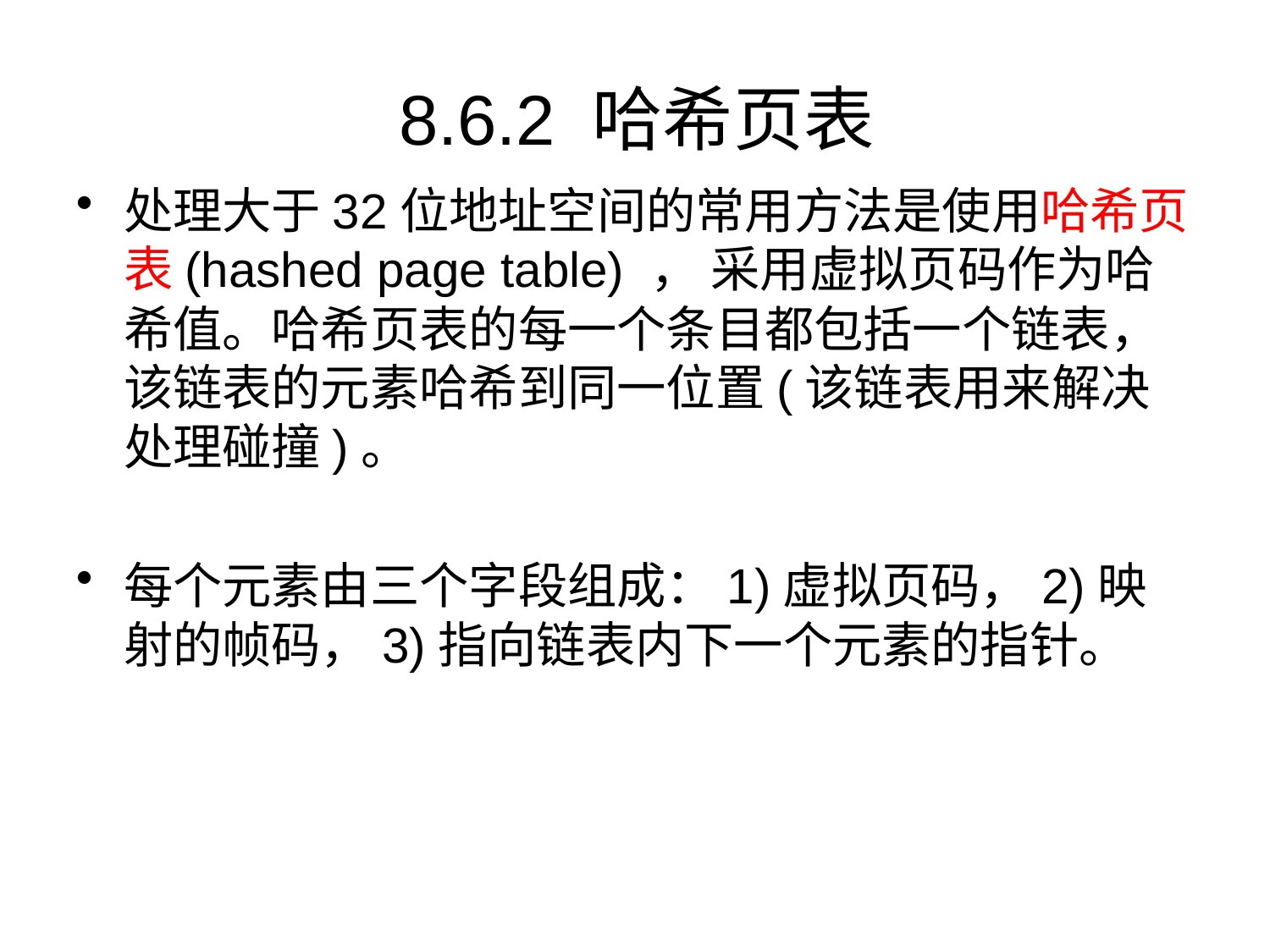

# 8.6.2 哈希页表
处理大于32位地址空间的常用方法是使用哈希页表(hashed page table) ， 采用虚拟页码作为哈希值。哈希页表的每一个条目都包括一个链表，该链表的元素哈希到同一位置(该链表用来解决处理碰撞)。

每个元素由三个字段组成：1)虚拟页码，2)映射的帧码，3)指向链表内下一个元素的指针。